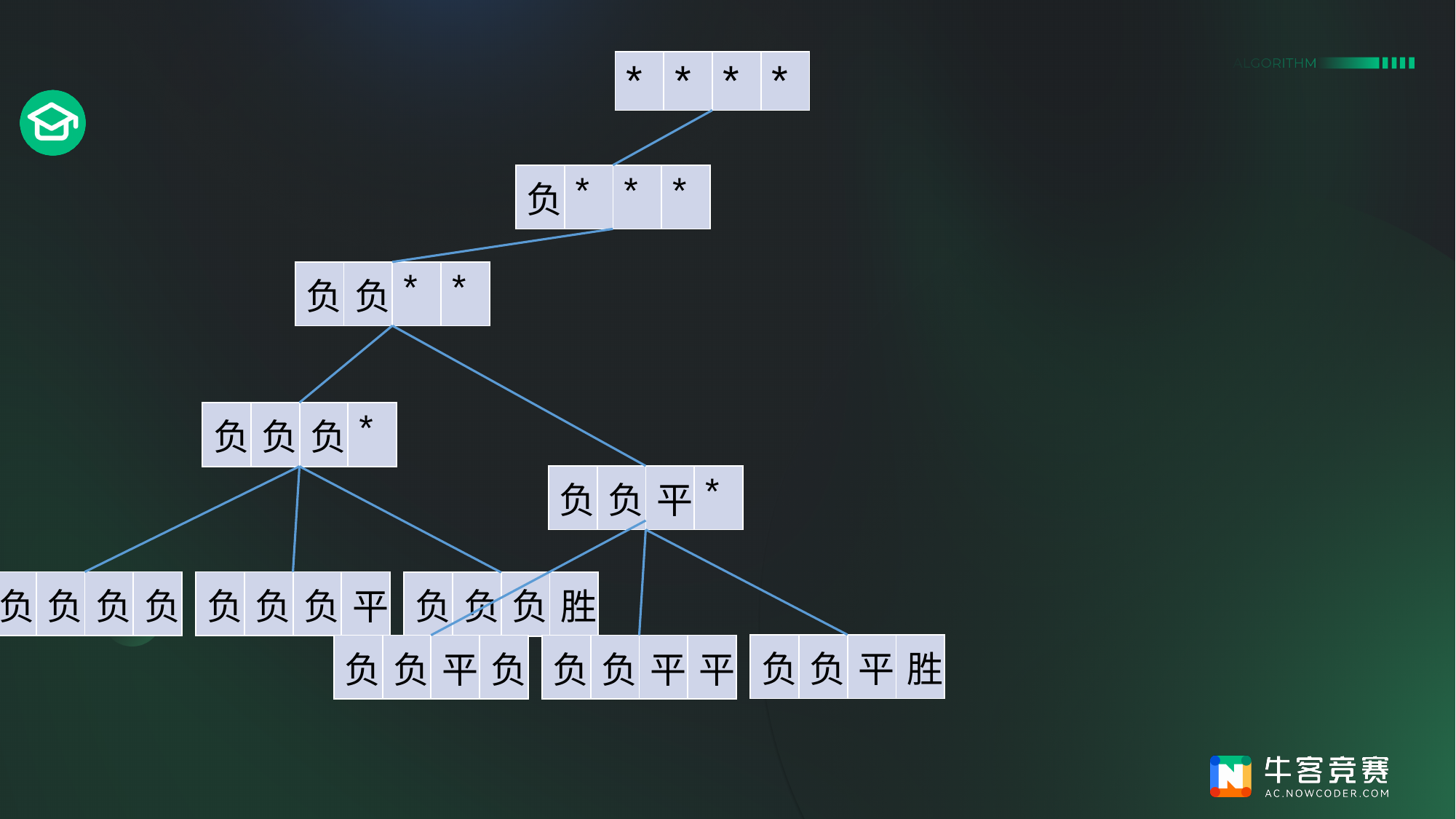

| \* | \* | \* | \* |
| --- | --- | --- | --- |
| 负 | \* | \* | \* |
| --- | --- | --- | --- |
| 负 | 负 | \* | \* |
| --- | --- | --- | --- |
| 负 | 负 | 负 | \* |
| --- | --- | --- | --- |
| 负 | 负 | 平 | \* |
| --- | --- | --- | --- |
| 负 | 负 | 负 | 负 |
| --- | --- | --- | --- |
| 负 | 负 | 负 | 平 |
| --- | --- | --- | --- |
| 负 | 负 | 负 | 胜 |
| --- | --- | --- | --- |
| 负 | 负 | 平 | 胜 |
| --- | --- | --- | --- |
| 负 | 负 | 平 | 负 |
| --- | --- | --- | --- |
| 负 | 负 | 平 | 平 |
| --- | --- | --- | --- |